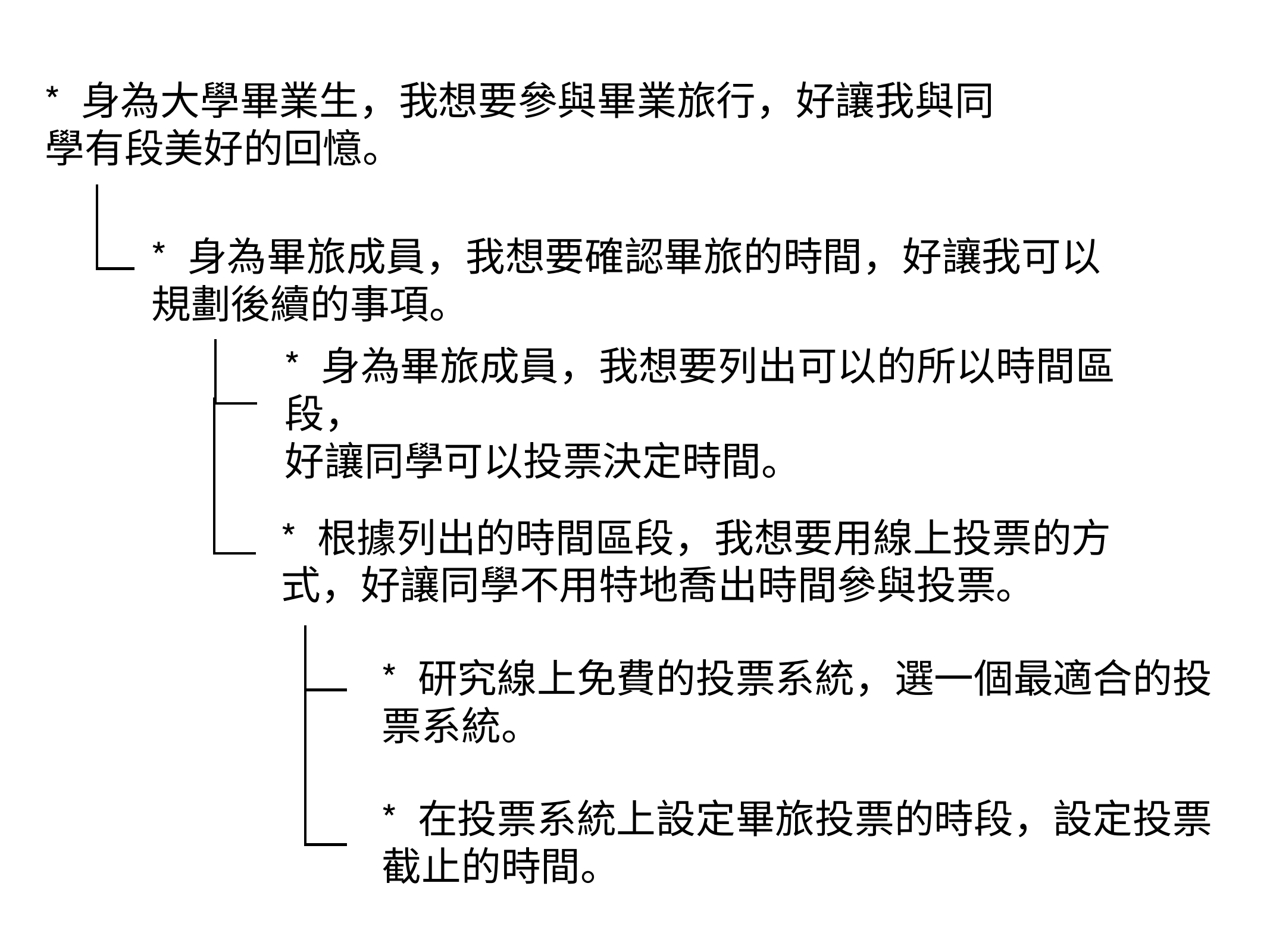

* 身為大學畢業生，我想要參與畢業旅行，好讓我與同學有段美好的回憶。

* 身為畢旅成員，我想要確認畢旅的時間，好讓我可以規劃後續的事項。

* 身為畢旅成員，我想要列出可以的所以時間區段，
好讓同學可以投票決定時間。

* 根據列出的時間區段，我想要用線上投票的方式，好讓同學不用特地喬出時間參與投票。

* 研究線上免費的投票系統，選一個最適合的投票系統。

* 在投票系統上設定畢旅投票的時段，設定投票截止的時間。